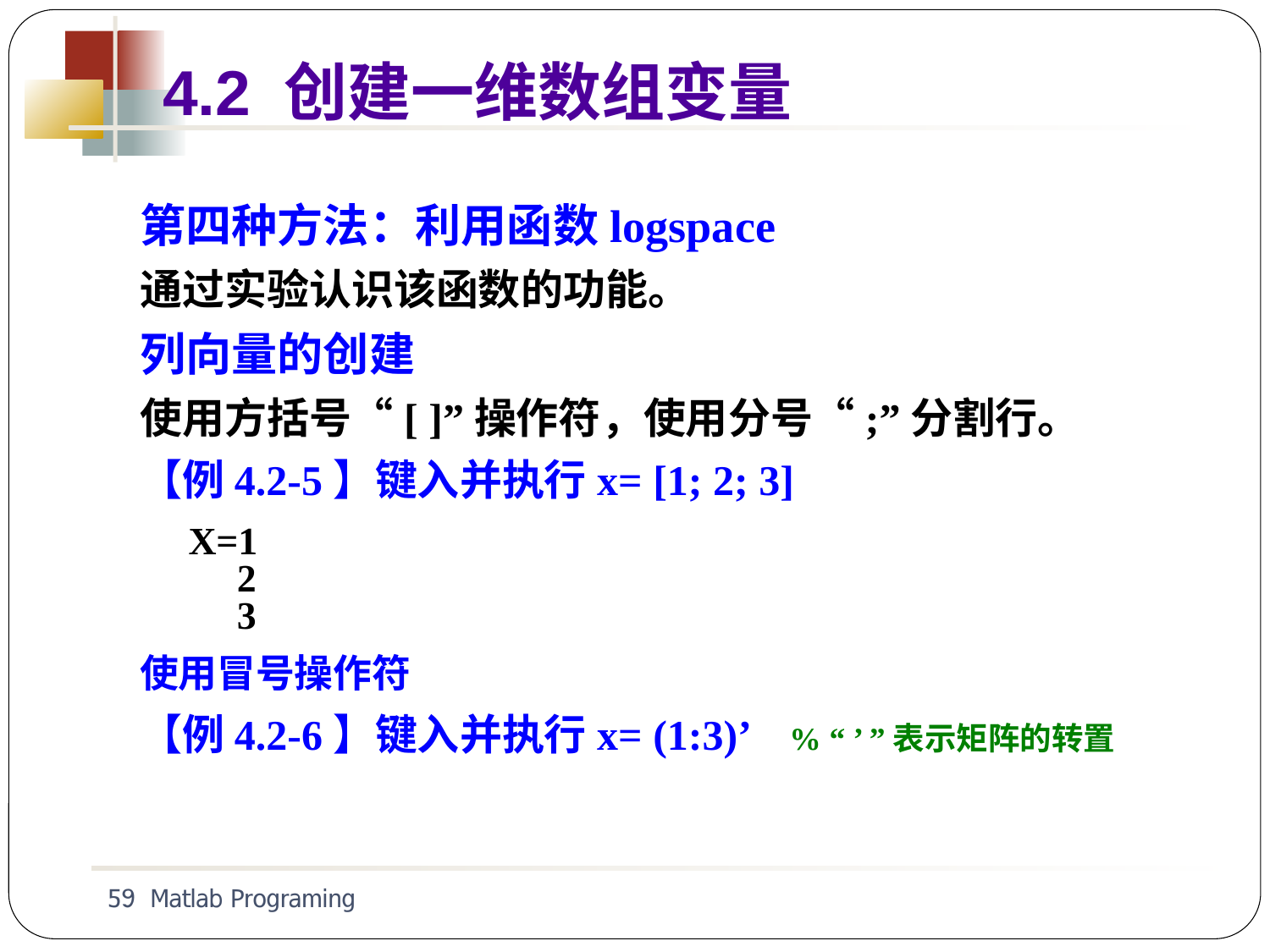

第四种方法：利用函数logspace
通过实验认识该函数的功能。
列向量的创建
使用方括号“[ ]”操作符，使用分号“;”分割行。
【例4.2-5】键入并执行x= [1; 2; 3]
     X=1
          2
          3
使用冒号操作符
【例4.2-6】键入并执行x= (1:3)’    % “ ’ ”表示矩阵的转置

4.2 创建一维数组变量

59  Matlab Programing